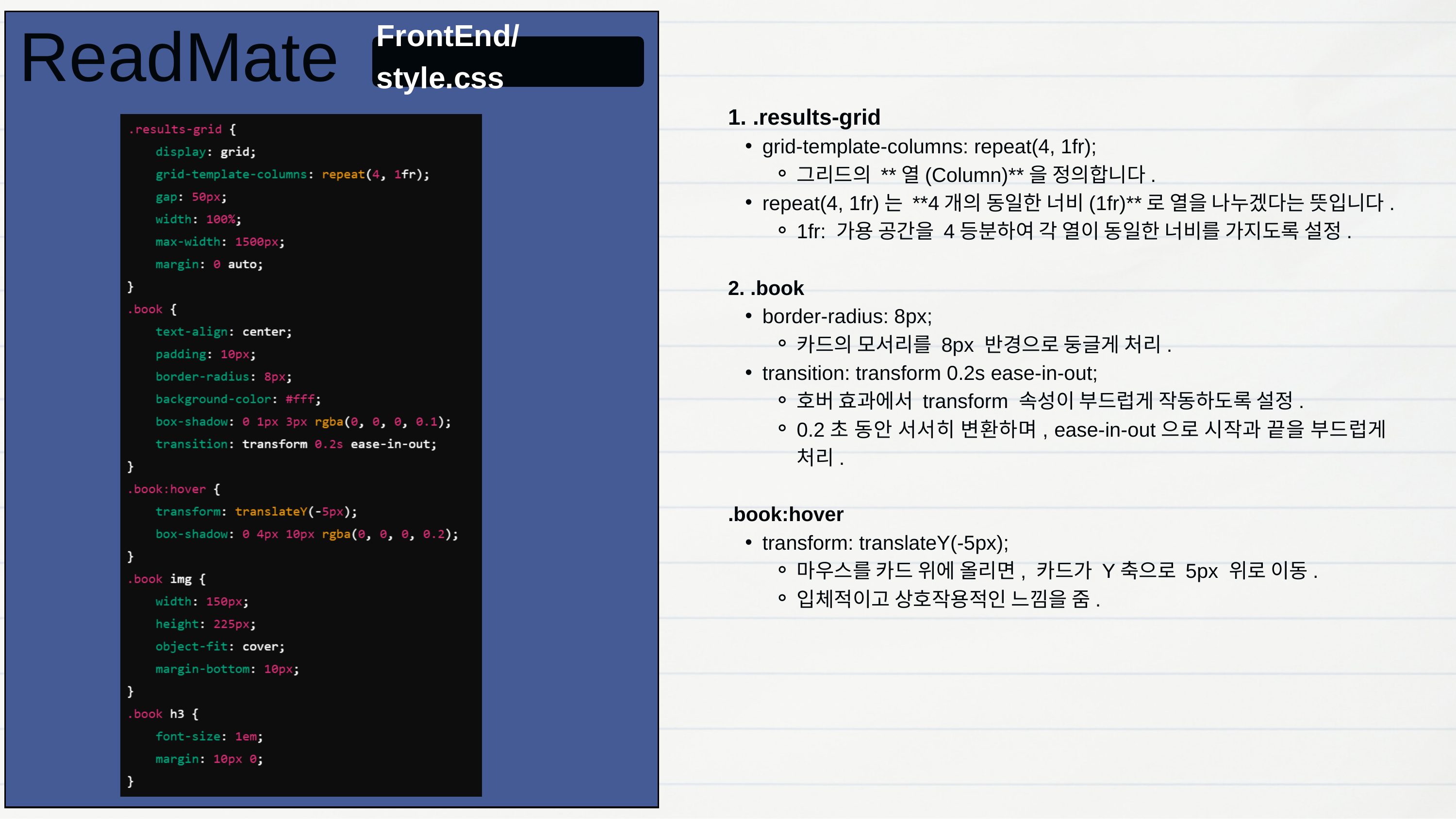

FrontEnd/style.css
 ReadMate

1. .results-grid
grid-template-columns: repeat(4, 1fr);
그리드의 **열(Column)**을 정의합니다.
repeat(4, 1fr)는 **4개의 동일한 너비(1fr)**로 열을 나누겠다는 뜻입니다.
1fr: 가용 공간을 4등분하여 각 열이 동일한 너비를 가지도록 설정.

2. .book
border-radius: 8px;
카드의 모서리를 8px 반경으로 둥글게 처리.
transition: transform 0.2s ease-in-out;
호버 효과에서 transform 속성이 부드럽게 작동하도록 설정.
0.2초 동안 서서히 변환하며, ease-in-out으로 시작과 끝을 부드럽게 처리.

.book:hover
transform: translateY(-5px);
마우스를 카드 위에 올리면, 카드가 Y축으로 5px 위로 이동.
입체적이고 상호작용적인 느낌을 줌.